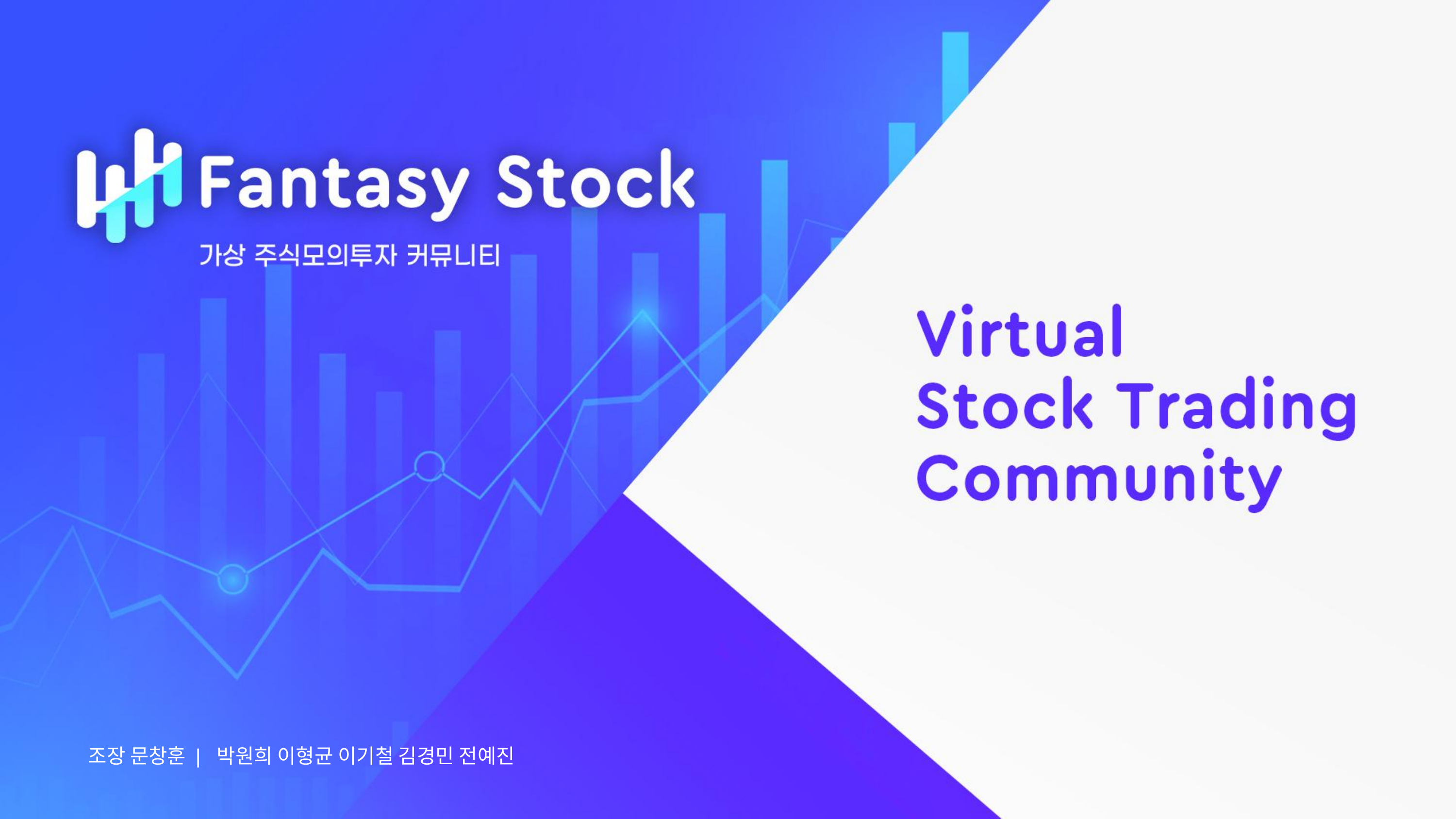

조장 문창훈 |  박원희 이형균 이기철 김경민 전예진